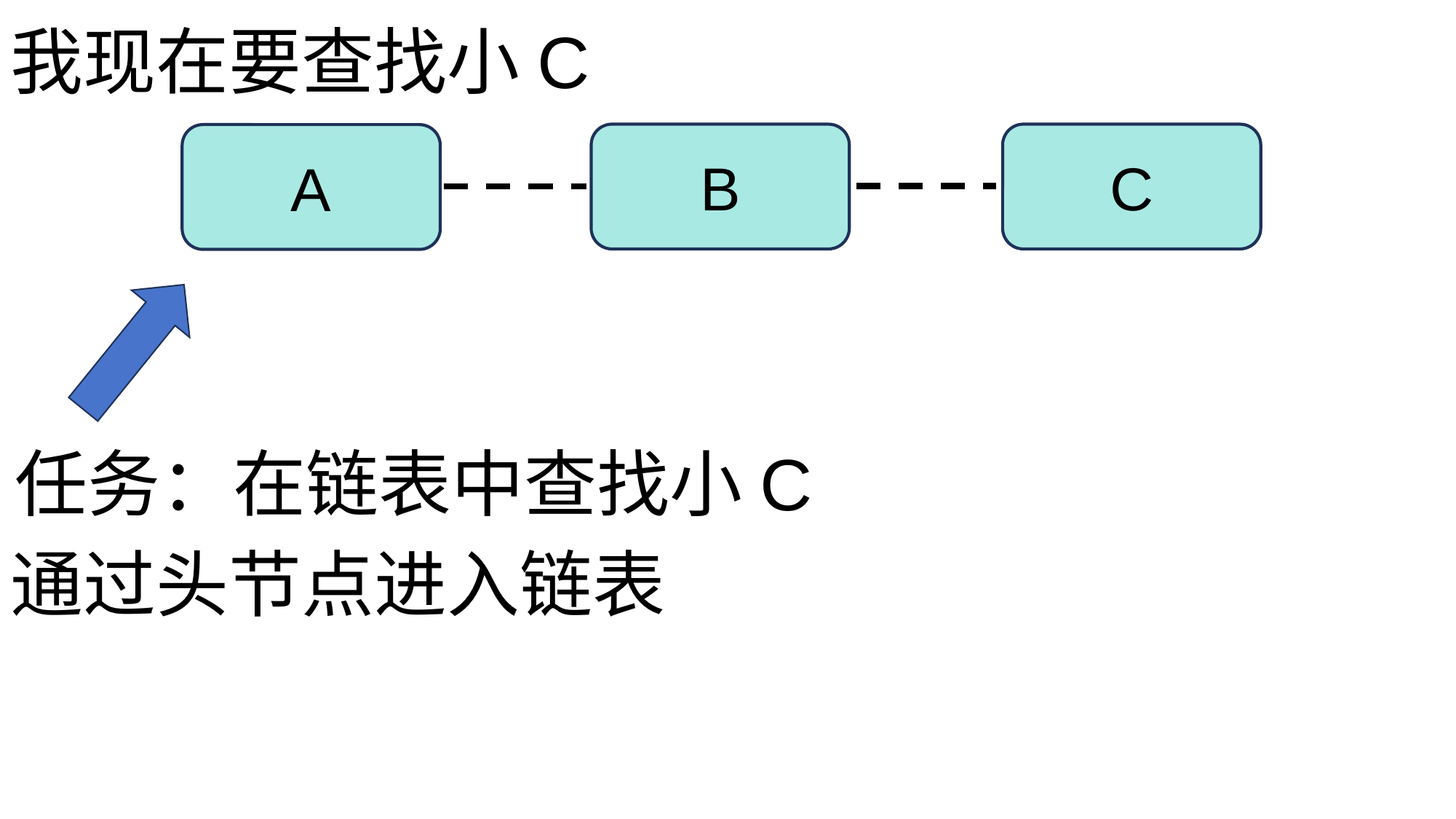

刚才这个故事讲述的就是链表的
新建、插入、删除
链表并不像数组一样，可以通过下标访问
因为链表的每个节点的地址是随机的
所以在查找链表元素的时候不可以使用下标
也不可以直接访问哪个元素
我现在要查找小C
B
C
A

A
E
C
Null
任务：在链表中查找小C
通过头节点进入链表